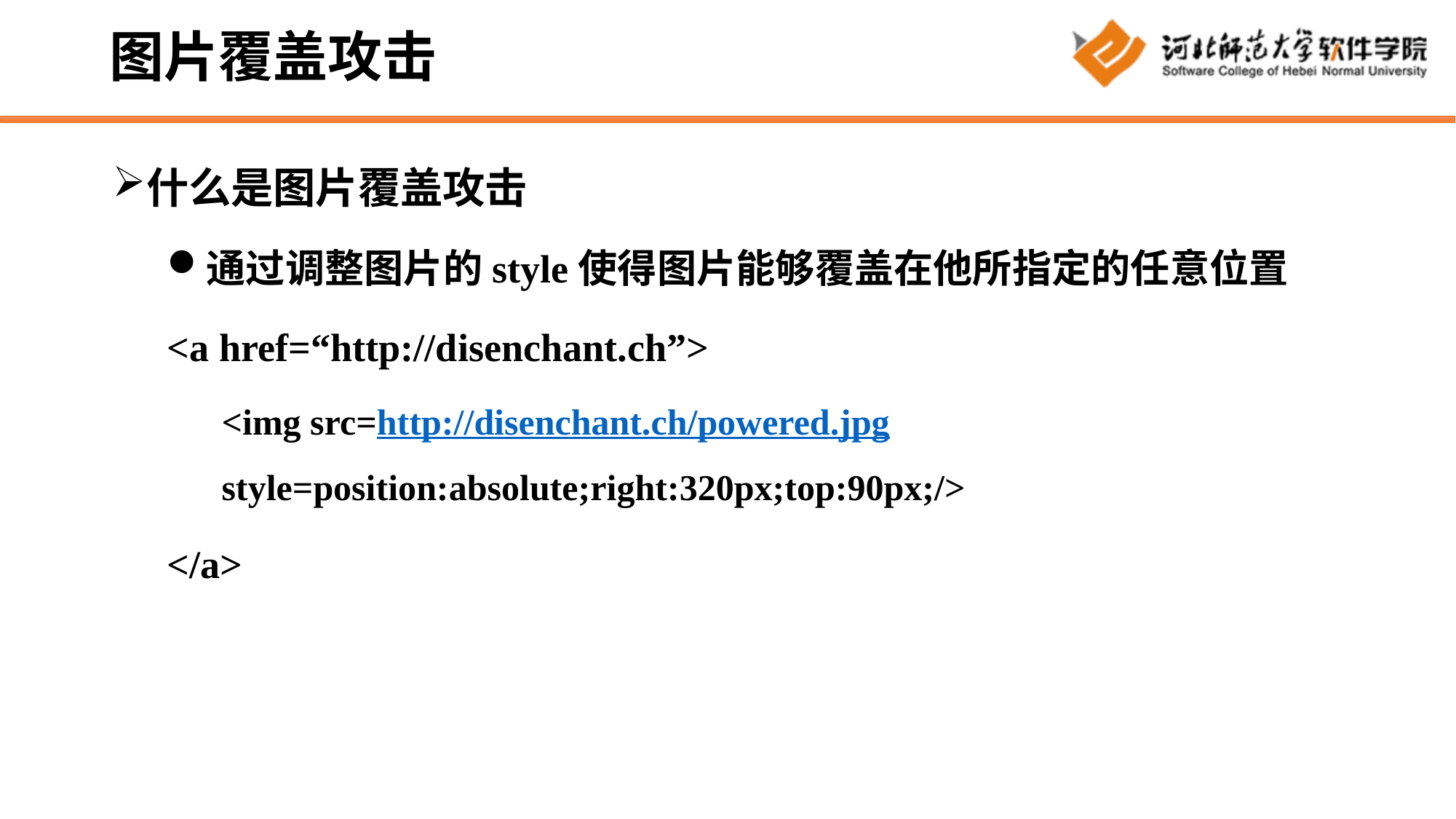

# 图片覆盖攻击
什么是图片覆盖攻击
通过调整图片的style使得图片能够覆盖在他所指定的任意位置
<a href=“http://disenchant.ch”>
<img src=http://disenchant.ch/powered.jpg style=position:absolute;right:320px;top:90px;/>
</a>